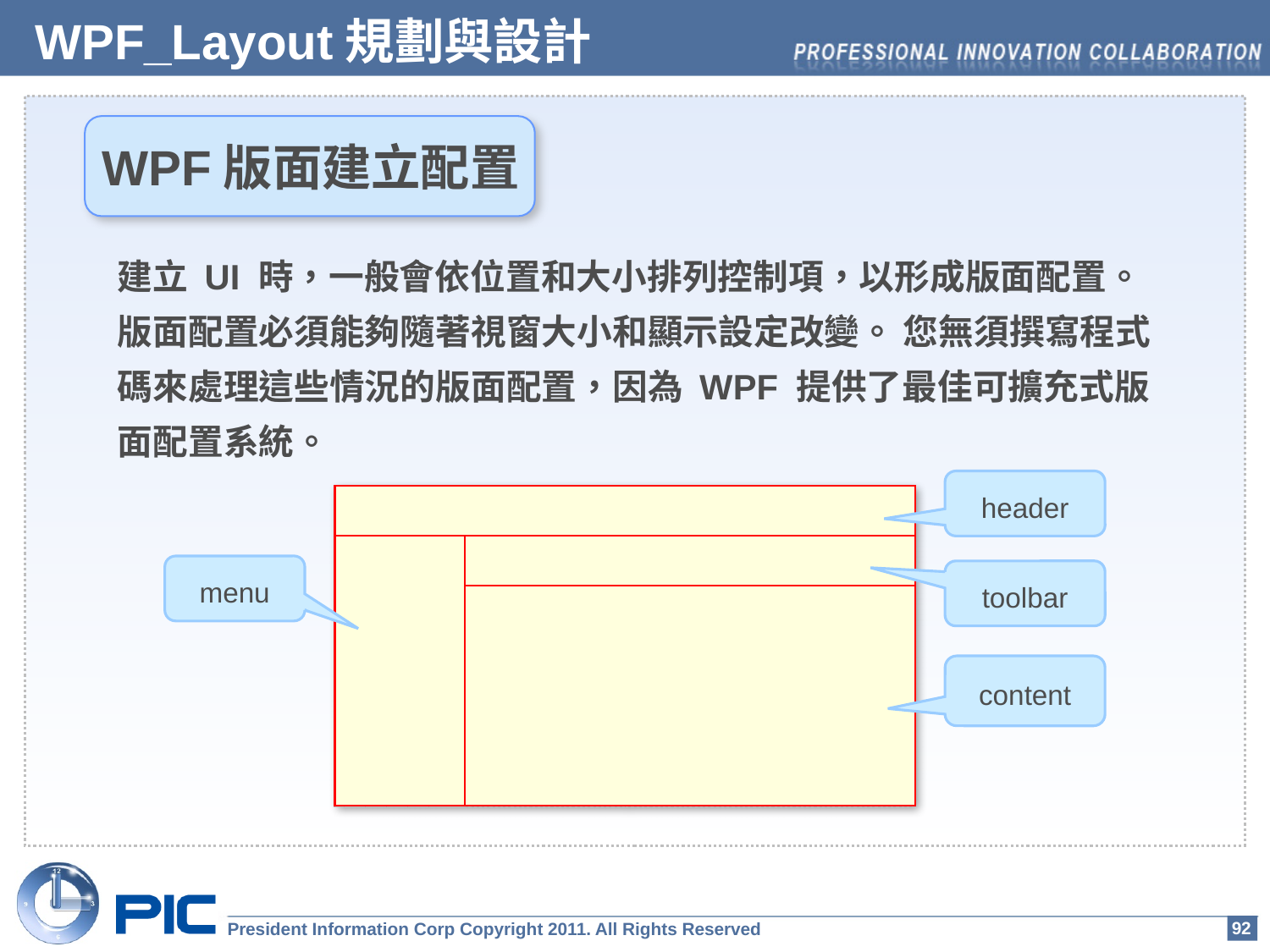

WPF_Layout規劃與設計

WPF版面建立配置
建立 UI 時，一般會依位置和大小排列控制項，以形成版面配置。 版面配置必須能夠隨著視窗大小和顯示設定改變。 您無須撰寫程式碼來處理這些情況的版面配置，因為 WPF 提供了最佳可擴充式版面配置系統。
header
menu
toolbar
content